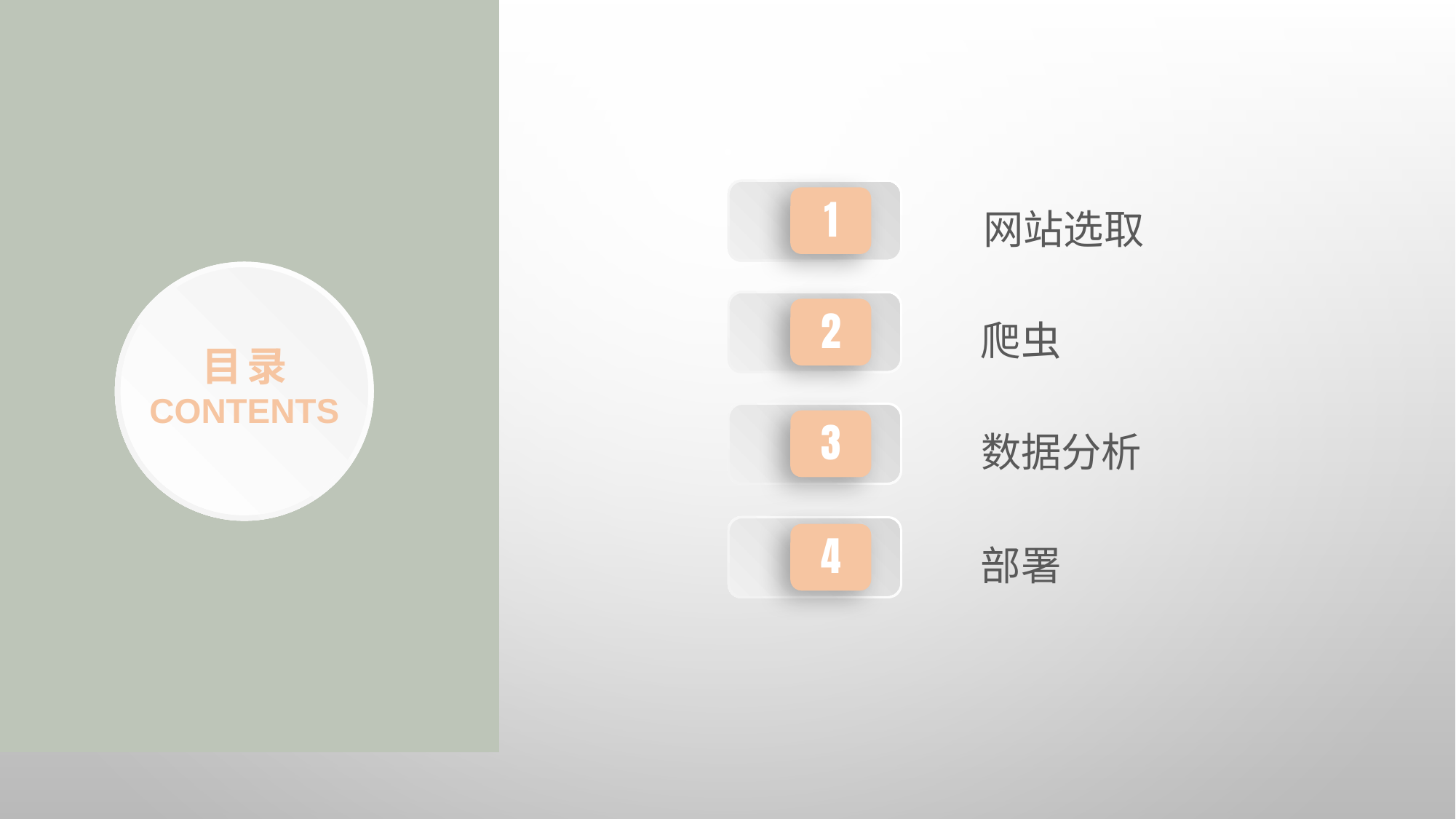

1
网站选取

目录
contents

2
爬虫

3
数据分析

4
部署